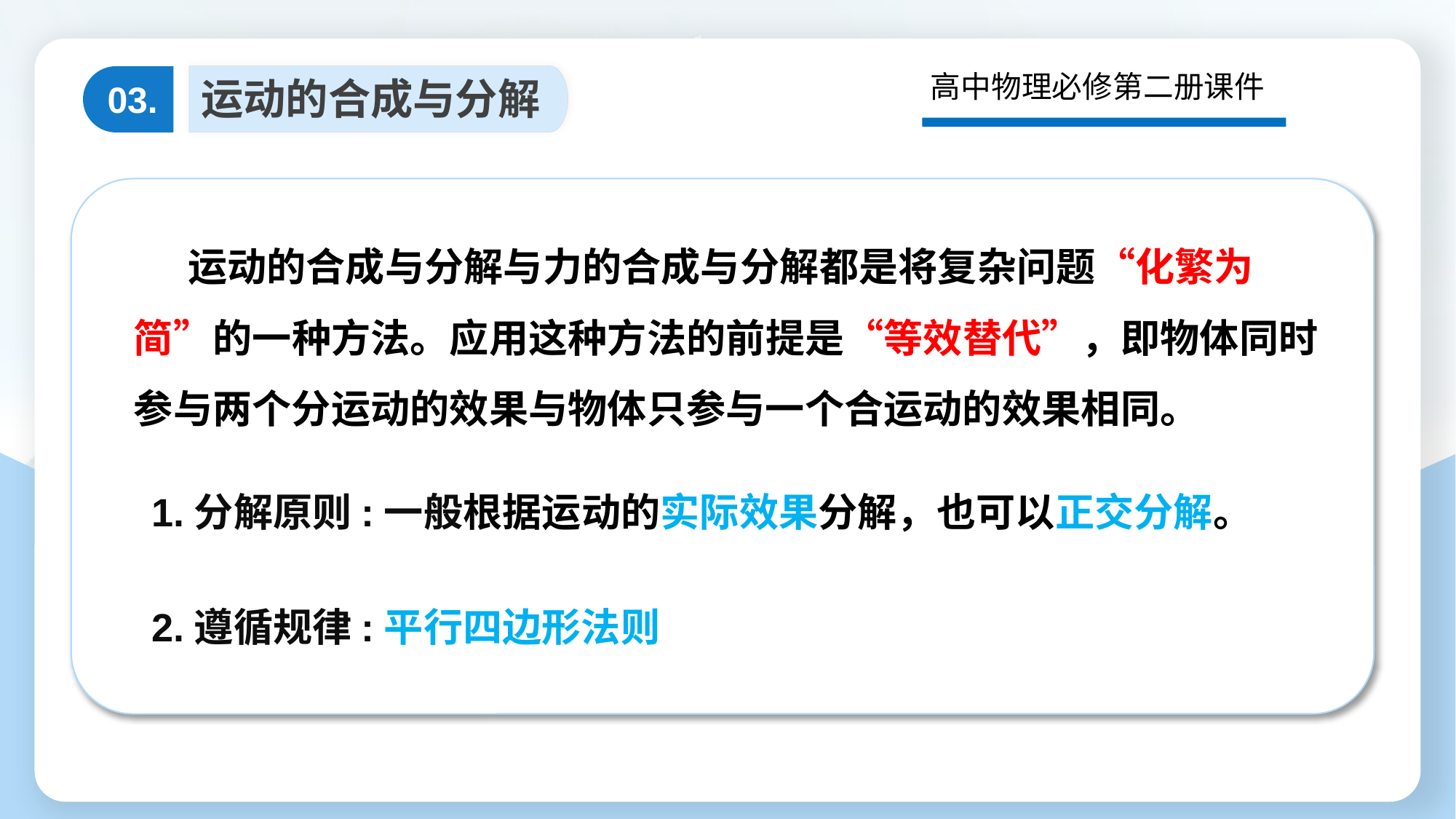

高中物理必修第二册课件

运动的合成与分解
03.

     运动的合成与分解与力的合成与分解都是将复杂问题“化繁为简”的一种方法。应用这种方法的前提是“等效替代”，即物体同时参与两个分运动的效果与物体只参与一个合运动的效果相同。
1.分解原则:一般根据运动的实际效果分解，也可以正交分解。
2.遵循规律:平行四边形法则